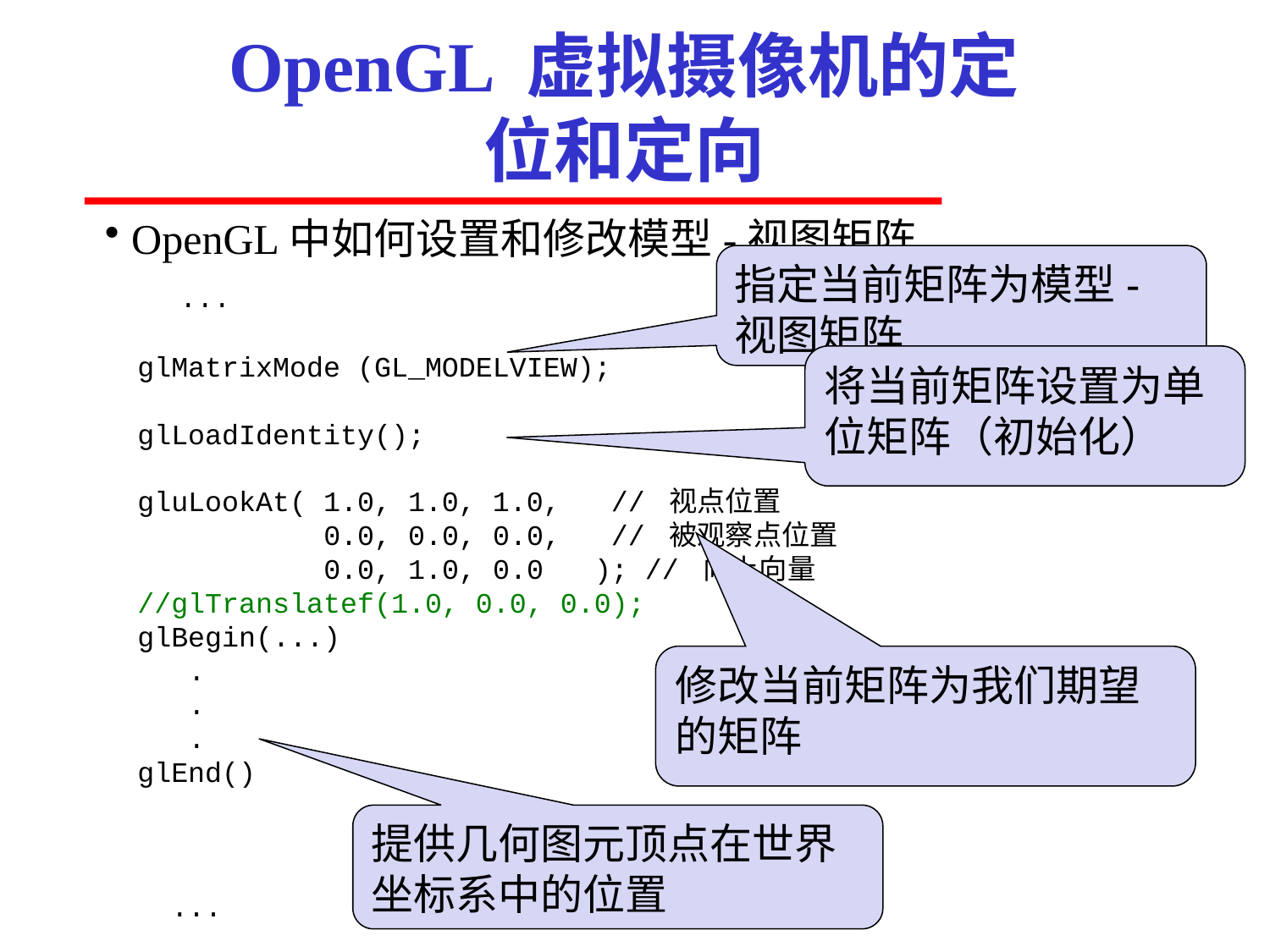

# OpenGL 虚拟摄像机的定位和定向
OpenGL中如何设置和修改模型-视图矩阵
指定当前矩阵为模型-视图矩阵

  ...

glMatrixMode (GL_MODELVIEW);

glLoadIdentity();

gluLookAt( 1.0, 1.0, 1.0,   // 视点位置
           0.0, 0.0, 0.0,   // 被观察点位置
           0.0, 1.0, 0.0   ); // 向上向量
//glTranslatef(1.0, 0.0, 0.0);
glBegin(...)
   .
   .
   .
glEnd()

  ...

将当前矩阵设置为单位矩阵（初始化）

修改当前矩阵为我们期望的矩阵

提供几何图元顶点在世界坐标系中的位置